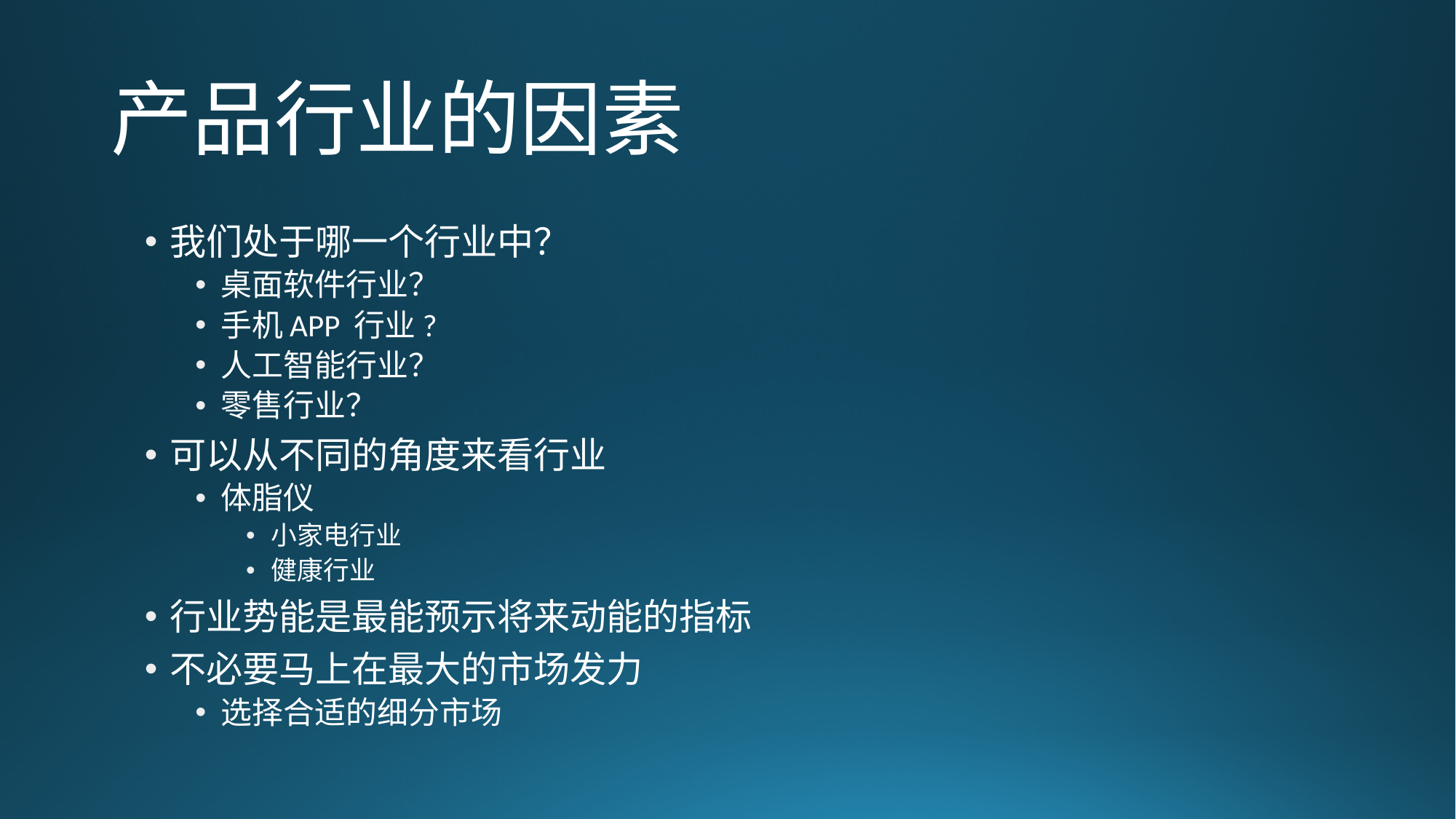

# 产品行业的因素
我们处于哪一个行业中？
桌面软件行业？
手机APP 行业?
人工智能行业？
零售行业？
可以从不同的角度来看行业
体脂仪
小家电行业
健康行业
行业势能是最能预示将来动能的指标
不必要马上在最大的市场发力
选择合适的细分市场